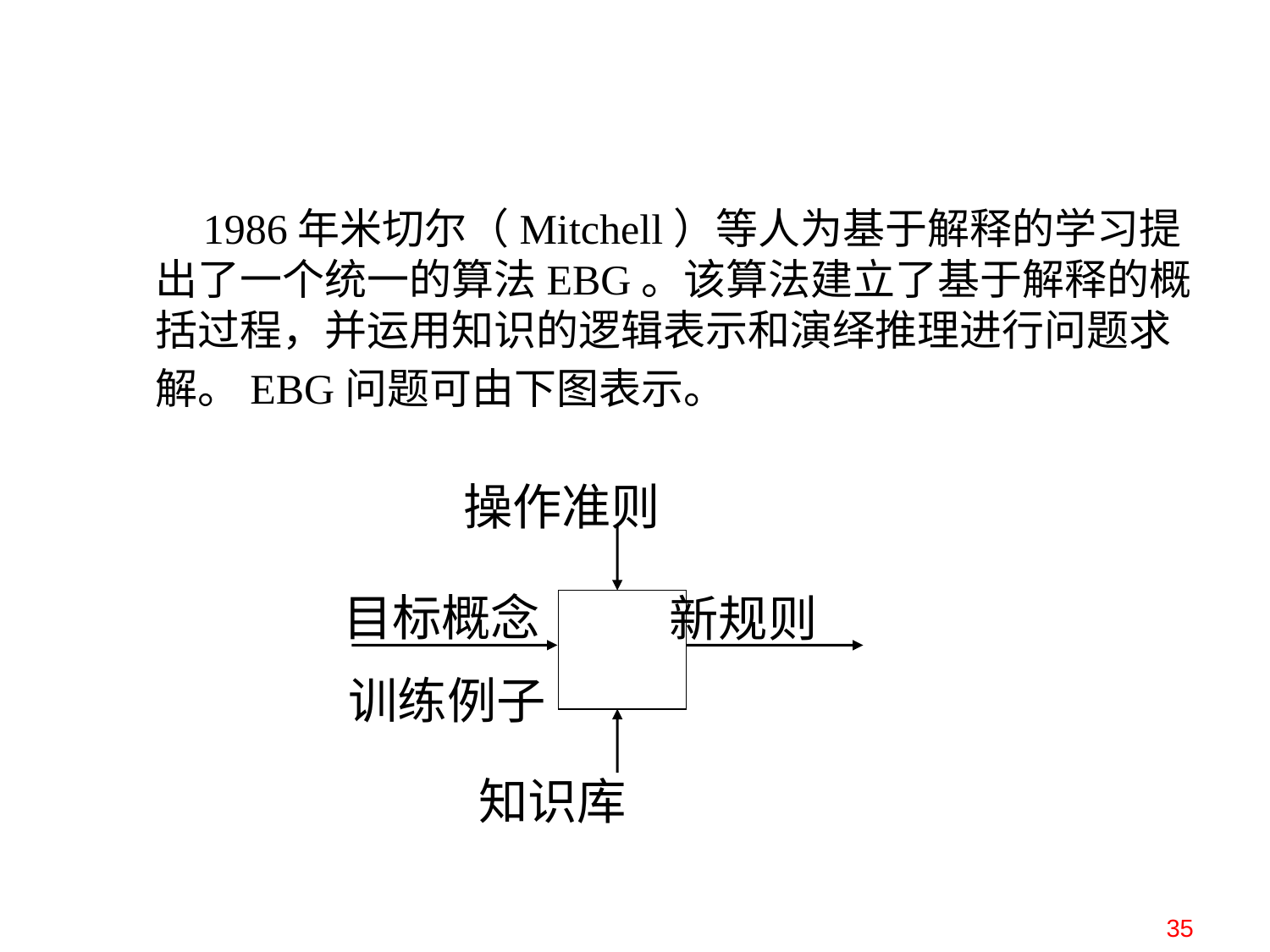

1986年米切尔（Mitchell）等人为基于解释的学习提出了一个统一的算法EBG。该算法建立了基于解释的概括过程，并运用知识的逻辑表示和演绎推理进行问题求解。EBG问题可由下图表示。
操作准则

目标概念
   新规则

训练例子

知识库
35